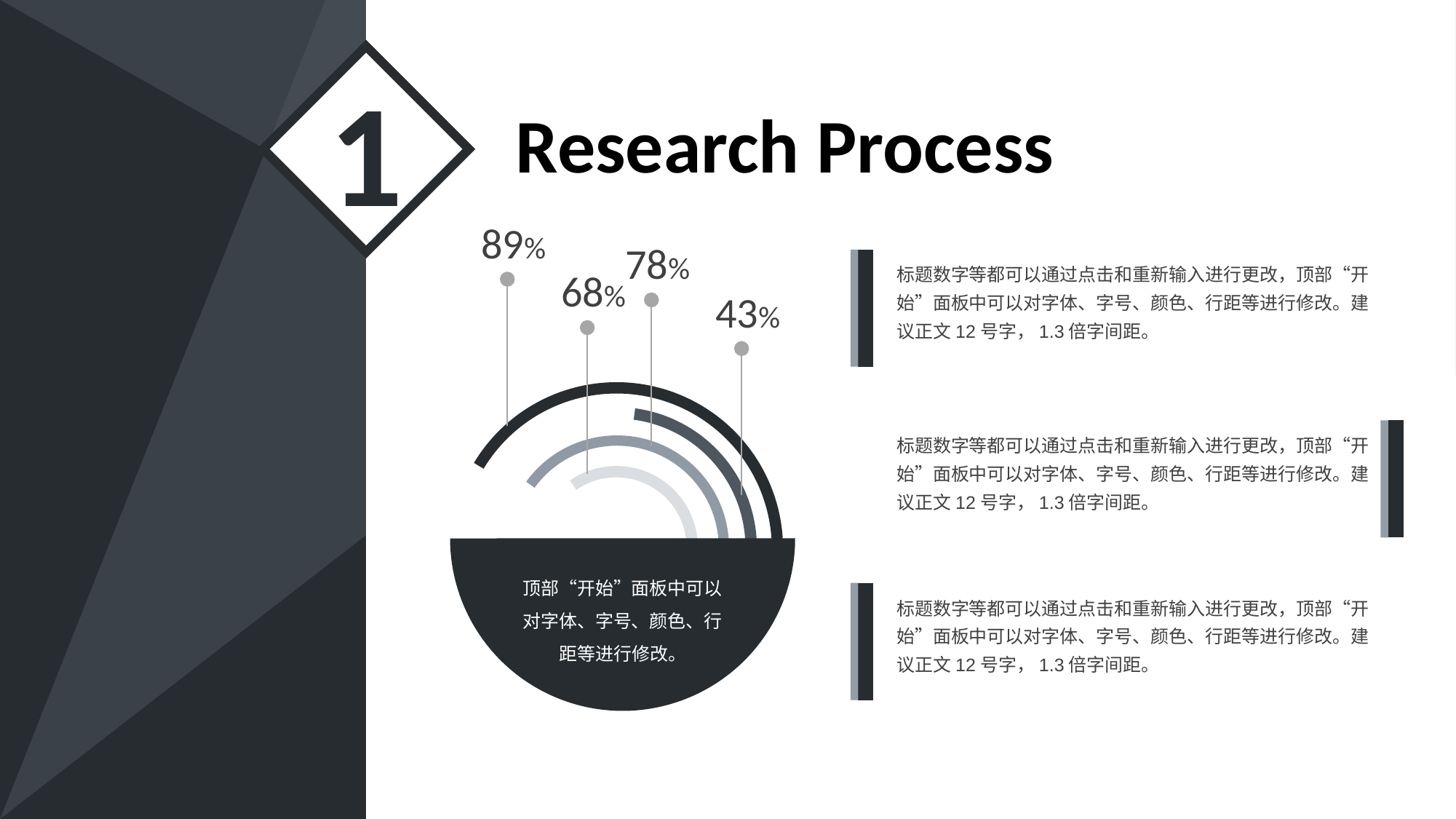

1
Research Process
89%
78%
标题数字等都可以通过点击和重新输入进行更改，顶部“开始”面板中可以对字体、字号、颜色、行距等进行修改。建议正文12号字，1.3倍字间距。
68%
43%

标题数字等都可以通过点击和重新输入进行更改，顶部“开始”面板中可以对字体、字号、颜色、行距等进行修改。建议正文12号字，1.3倍字间距。

顶部“开始”面板中可以对字体、字号、颜色、行距等进行修改。
标题数字等都可以通过点击和重新输入进行更改，顶部“开始”面板中可以对字体、字号、颜色、行距等进行修改。建议正文12号字，1.3倍字间距。